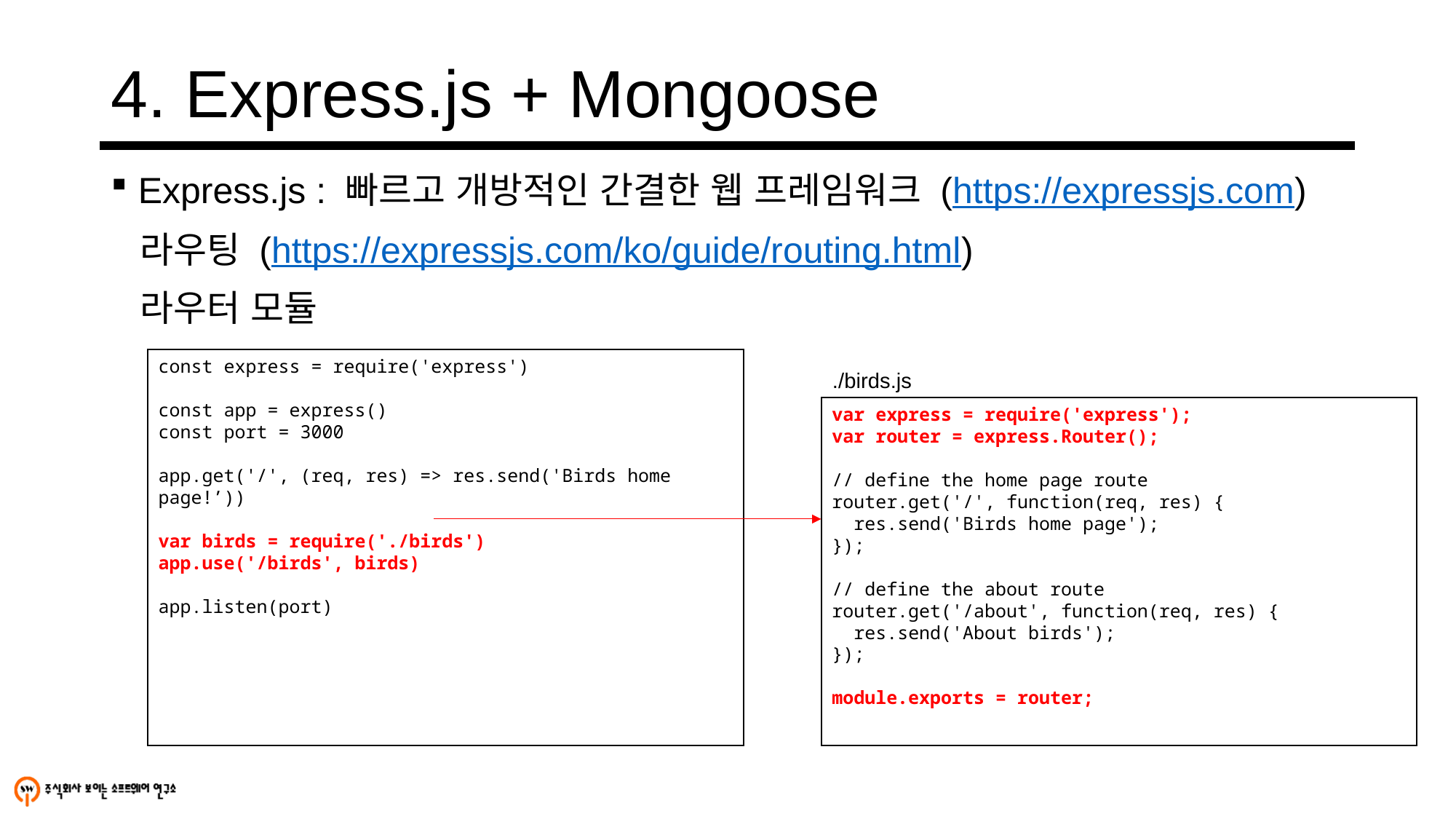

# 4. Express.js + Mongoose
Express.js : 빠르고 개방적인 간결한 웹 프레임워크 (https://expressjs.com)
  라우팅 (https://expressjs.com/ko/guide/routing.html)
  라우터 모듈
const express = require('express')

const app = express()
const port = 3000

app.get('/', (req, res) => res.send('Birds home page!’))

var birds = require('./birds')
app.use('/birds', birds)

app.listen(port)
./birds.js
var express = require('express');
var router = express.Router();

// define the home page route
router.get('/', function(req, res) {
  res.send('Birds home page');
});

// define the about route
router.get('/about', function(req, res) {
  res.send('About birds');
});

module.exports = router;